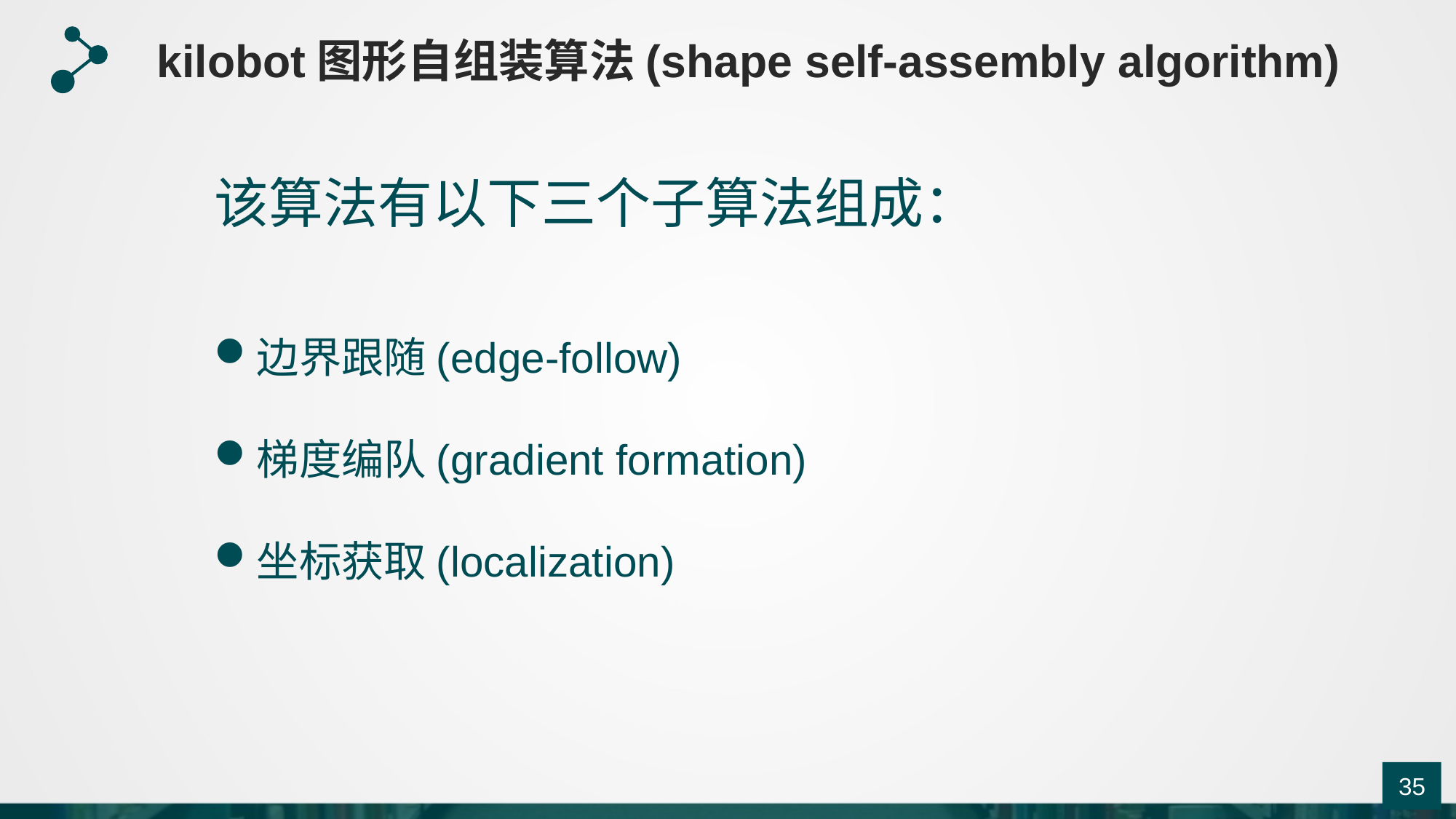

kilobot图形自组装算法(shape self-assembly algorithm)
该算法有以下三个子算法组成：
边界跟随(edge-follow)

梯度编队(gradient formation)

坐标获取(localization)